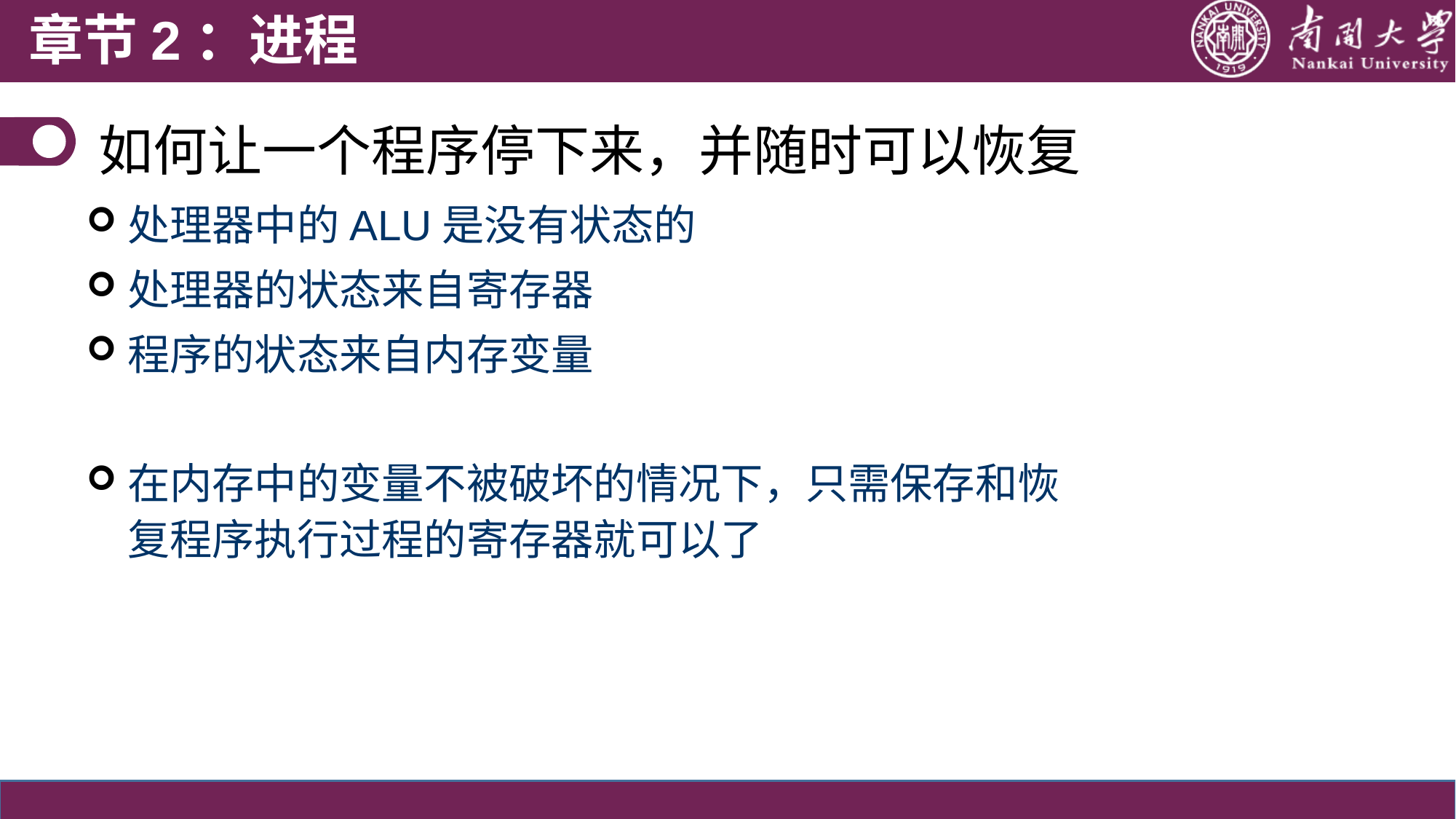

章节2：进程
如何让一个程序停下来，并随时可以恢复

处理器中的ALU是没有状态的
处理器的状态来自寄存器
程序的状态来自内存变量

在内存中的变量不被破坏的情况下，只需保存和恢复程序执行过程的寄存器就可以了